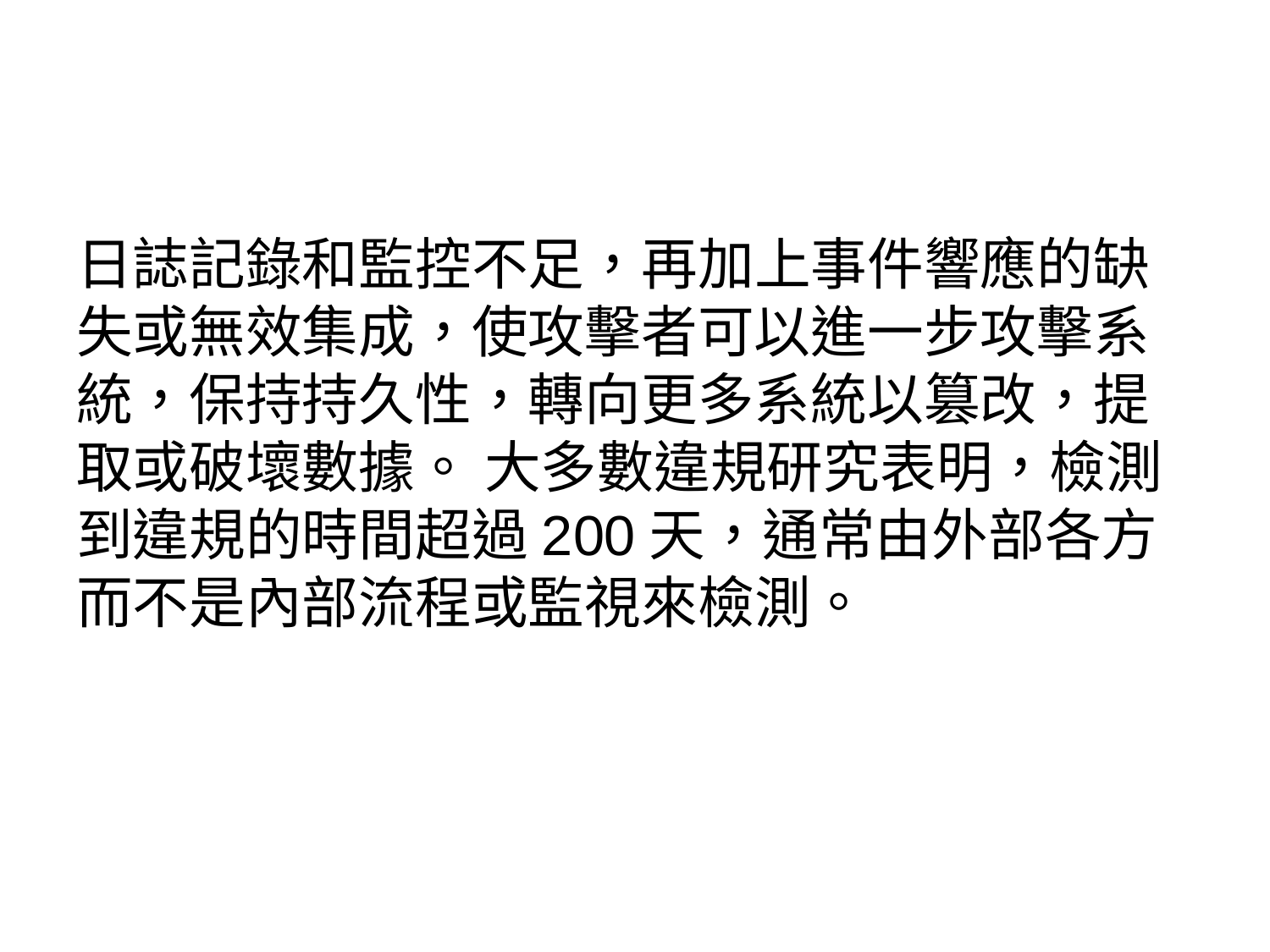

#
日誌記錄和監控不足，再加上事件響應的缺失或無效集成，使攻擊者可以進一步攻擊系統，保持持久性，轉向更多系統以篡改，提取或破壞數據。 大多數違規研究表明，檢測到違規的時間超過200天，通常由外部各方而不是內部流程或監視來檢測。